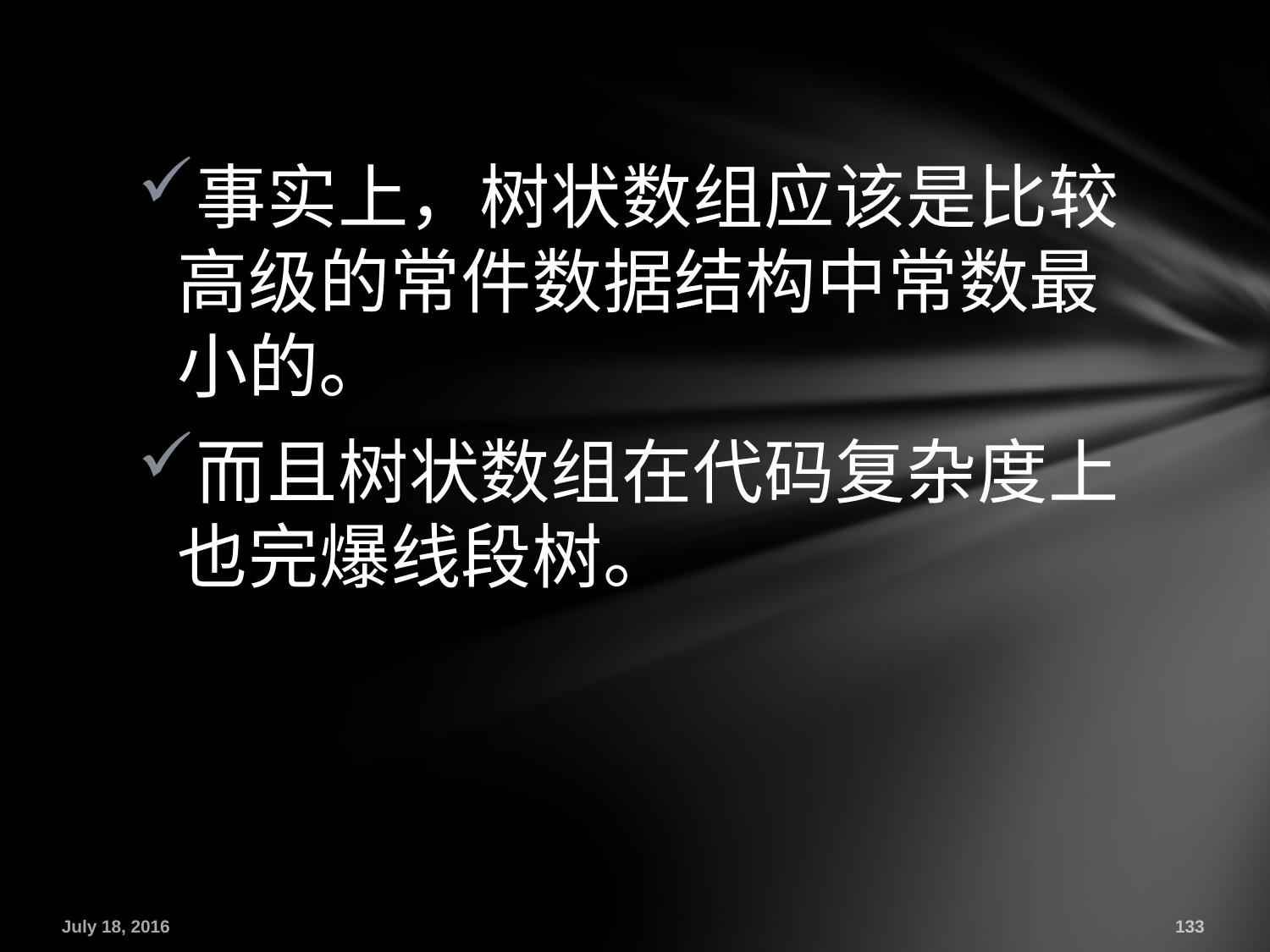

事实上，树状数组应该是比较高级的常件数据结构中常数最小的。
而且树状数组在代码复杂度上也完爆线段树。
July 18, 2016

133